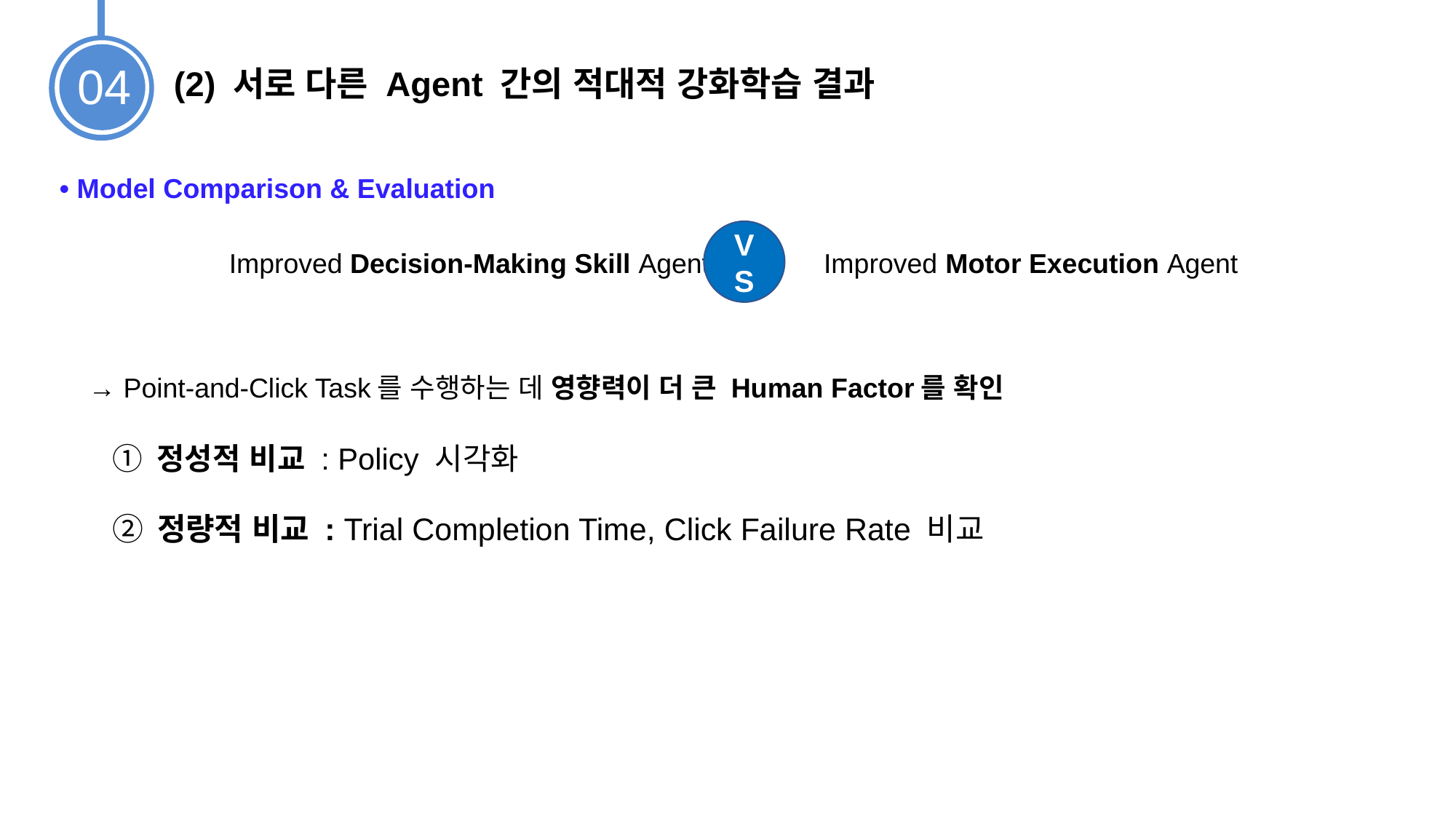

04
(2) 서로 다른 Agent 간의 적대적 강화학습 결과
• Model Comparison & Evaluation
VS
     Improved Decision-Making Skill Agent               Improved Motor Execution Agent
→ Point-and-Click Task를 수행하는 데 영향력이 더 큰 Human Factor를 확인
① 정성적 비교 : Policy 시각화
② 정량적 비교 : Trial Completion Time, Click Failure Rate 비교